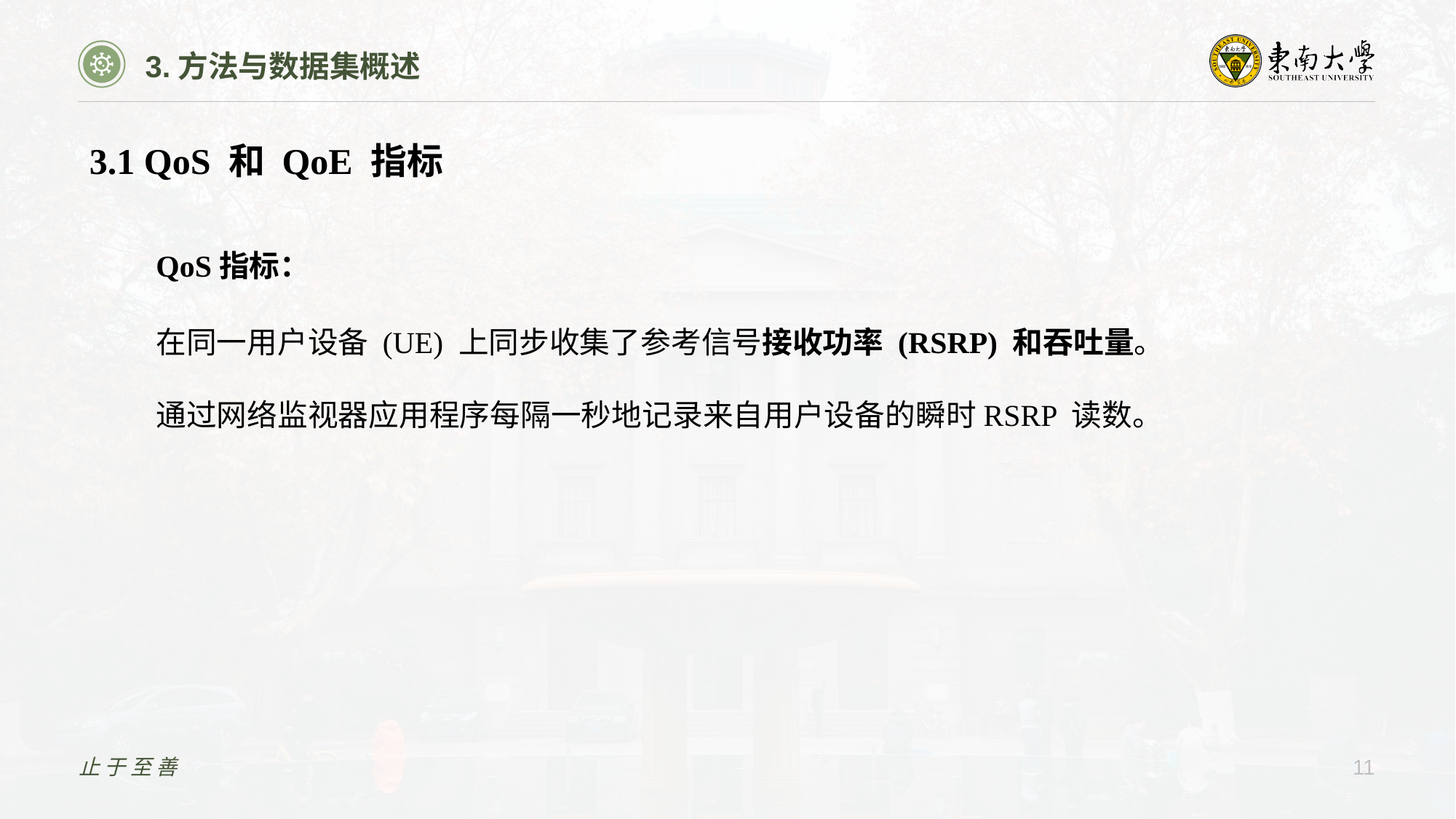

3.方法与数据集概述
3.1 QoS 和 QoE 指标
QoS指标：

在同一用户设备 (UE) 上同步收集了参考信号接收功率 (RSRP) 和吞吐量。

通过网络监视器应用程序每隔一秒地记录来自用户设备的瞬时RSRP 读数。

止于至善
11